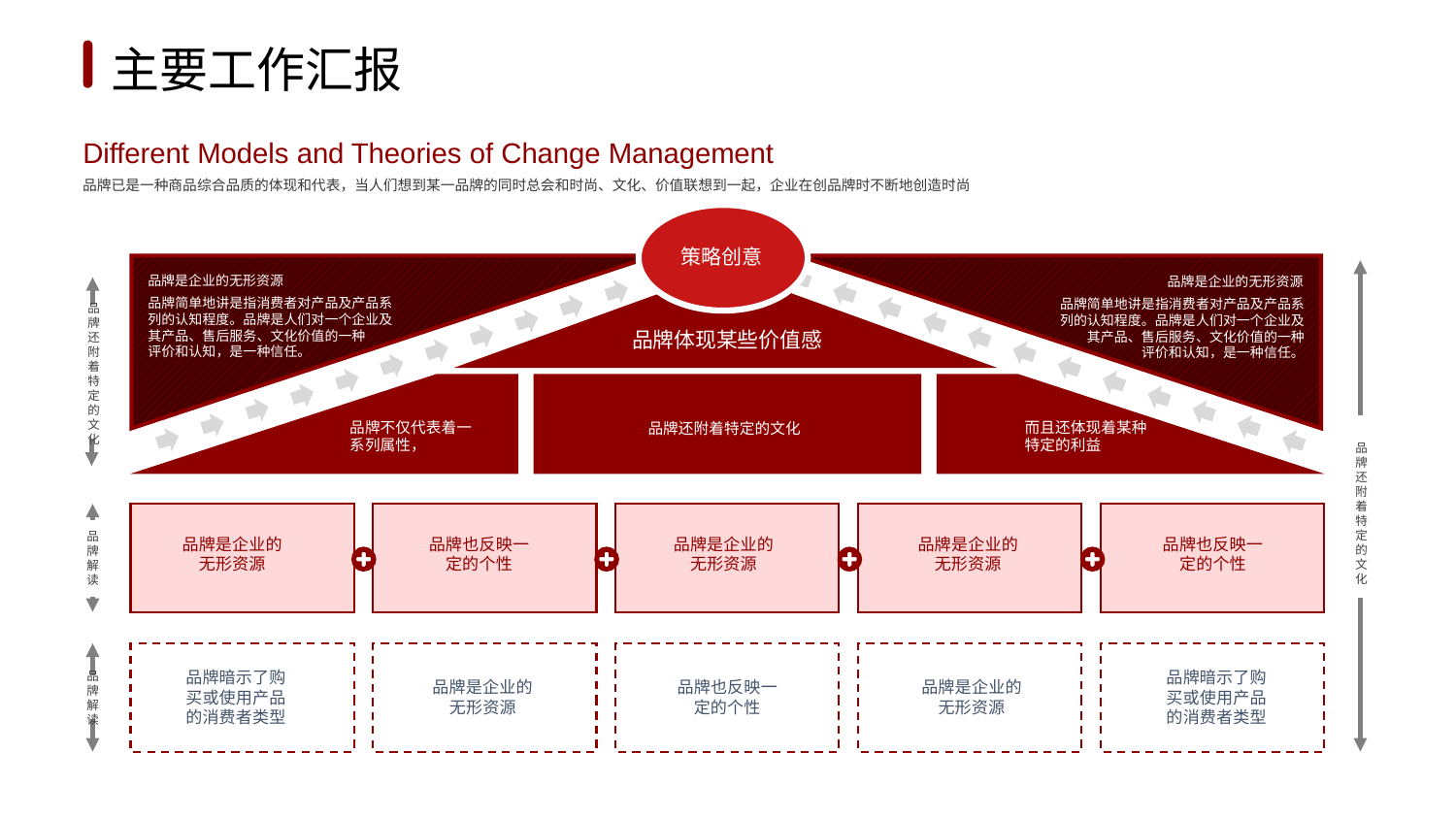

1
2
3
4
5
6
主要工作汇报

Different Models and Theories of Change Management
品牌已是一种商品综合品质的体现和代表，当人们想到某一品牌的同时总会和时尚、文化、价值联想到一起，企业在创品牌时不断地创造时尚

策略创意

品牌是企业的无形资源

品牌是企业的无形资源
品牌简单地讲是指消费者对产品及产品系列的认知程度。品牌是人们对一个企业及其产品、售后服务、文化价值的一种
评价和认知，是一种信任。
品牌简单地讲是指消费者对产品及产品系列的认知程度。品牌是人们对一个企业及其产品、售后服务、文化价值的一种
评价和认知，是一种信任。
品牌体现某些价值感

品牌还附着特定的文化
品牌不仅代表着一系列属性，
而且还体现着某种特定的利益
品牌还附着特定的文化

品牌还附着特定的文化
品牌是企业的无形资源
品牌也反映一定的个性
品牌是企业的无形资源
品牌是企业的无形资源
品牌也反映一定的个性

品牌解读

品牌暗示了购买或使用产品的消费者类型
品牌暗示了购买或使用产品的消费者类型
品牌是企业的无形资源
品牌也反映一定的个性
品牌是企业的无形资源
品牌解读